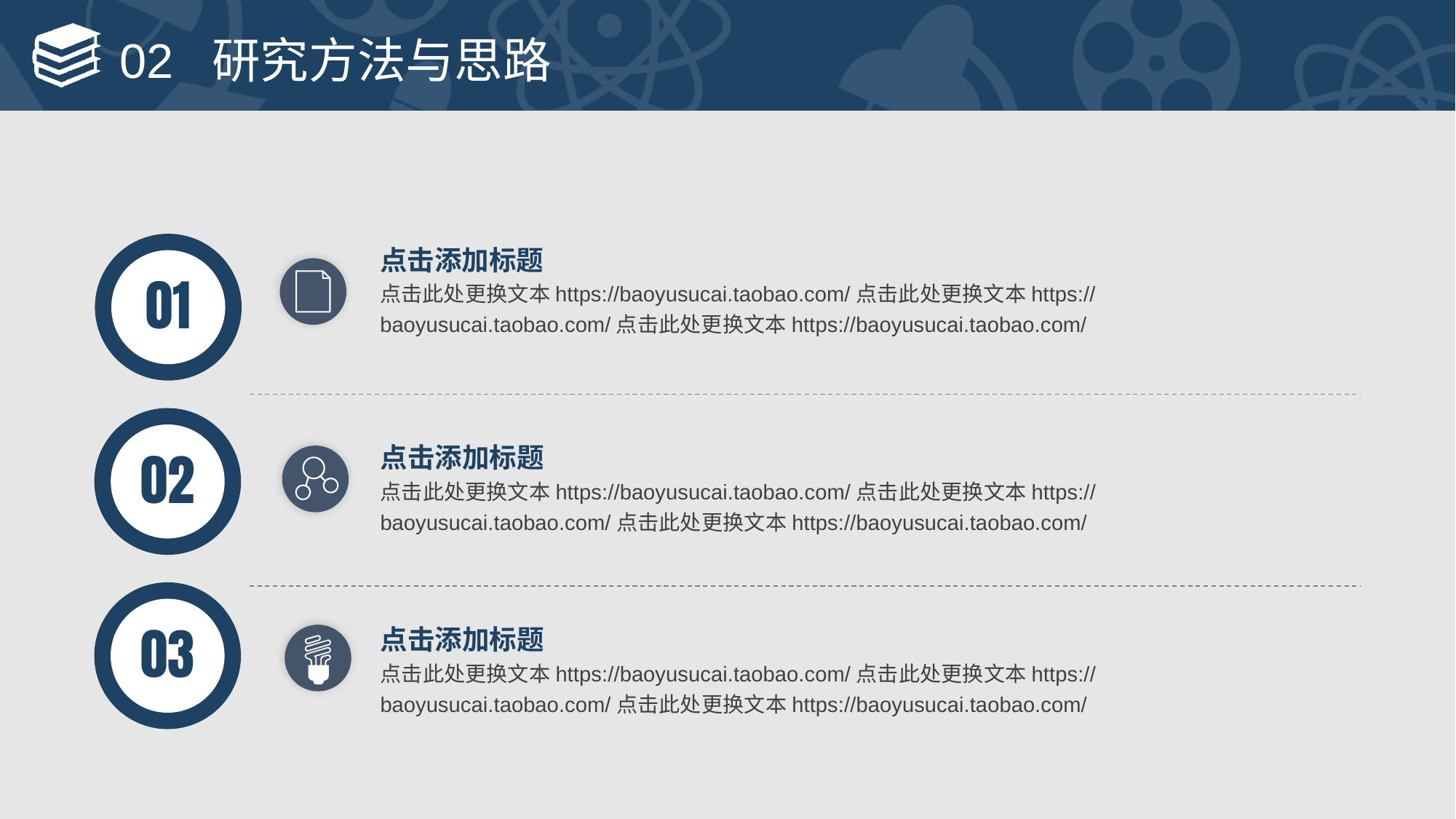

# 02  研究方法与思路

01
点击添加标题
点击此处更换文本https://baoyusucai.taobao.com/点击此处更换文本https://baoyusucai.taobao.com/点击此处更换文本https://baoyusucai.taobao.com/

02
点击添加标题
点击此处更换文本https://baoyusucai.taobao.com/点击此处更换文本https://baoyusucai.taobao.com/点击此处更换文本https://baoyusucai.taobao.com/

03
点击添加标题
点击此处更换文本https://baoyusucai.taobao.com/点击此处更换文本https://baoyusucai.taobao.com/点击此处更换文本https://baoyusucai.taobao.com/